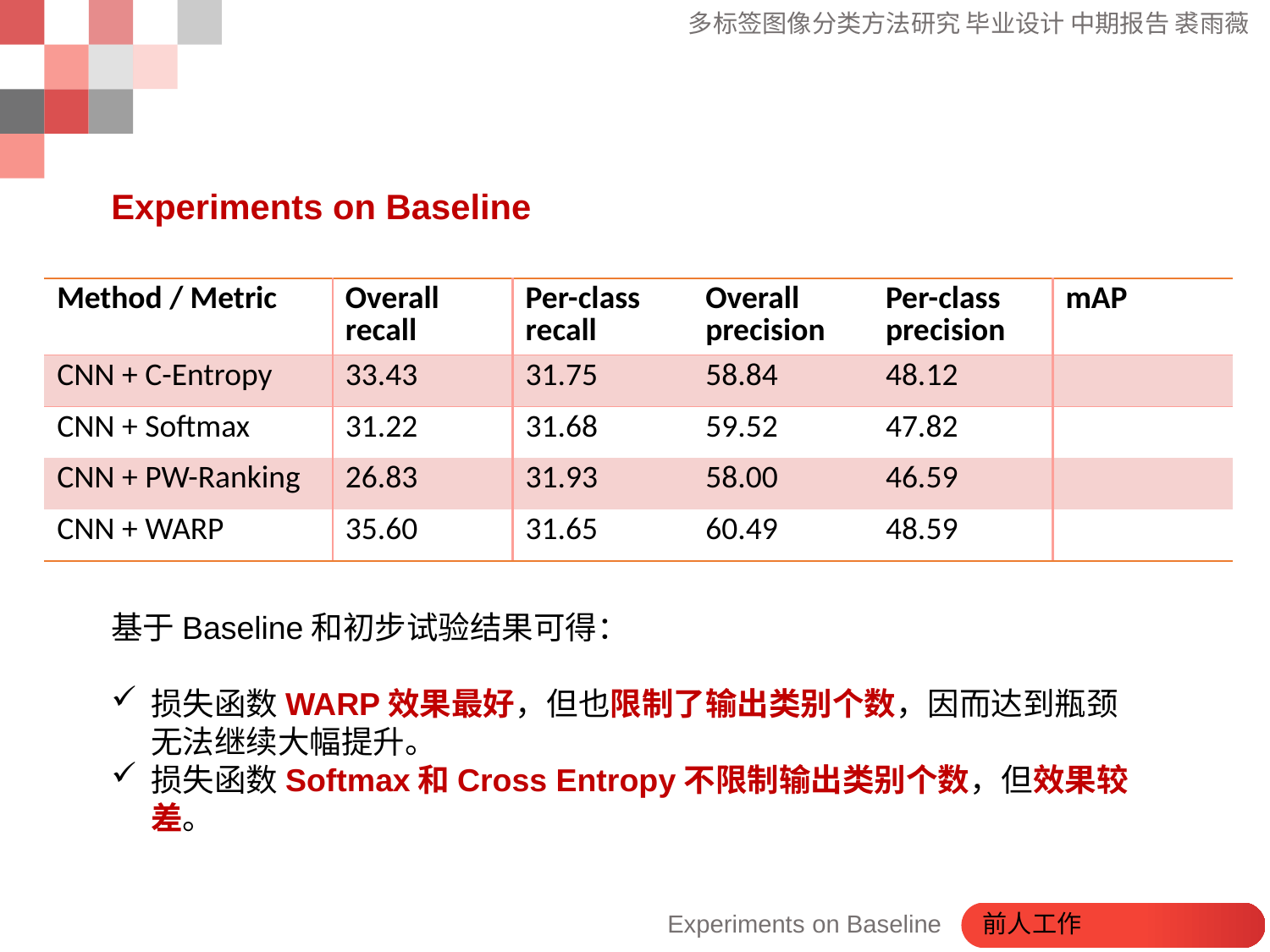

Experiments on Baseline

基于Baseline和初步试验结果可得：

损失函数WARP效果最好，但也限制了输出类别个数，因而达到瓶颈无法继续大幅提升。
损失函数Softmax和Cross Entropy不限制输出类别个数，但效果较差。
| Method / Metric | Overall recall | Per-class recall | Overall precision | Per-class precision | mAP |
| --- | --- | --- | --- | --- | --- |
| CNN + C-Entropy | 33.43 | 31.75 | 58.84 | 48.12 |  |
| CNN + Softmax | 31.22 | 31.68 | 59.52 | 47.82 |  |
| CNN + PW-Ranking | 26.83 | 31.93 | 58.00 | 46.59 |  |
| CNN + WARP | 35.60 | 31.65 | 60.49 | 48.59 |  |
Experiments on Baseline     前人工作